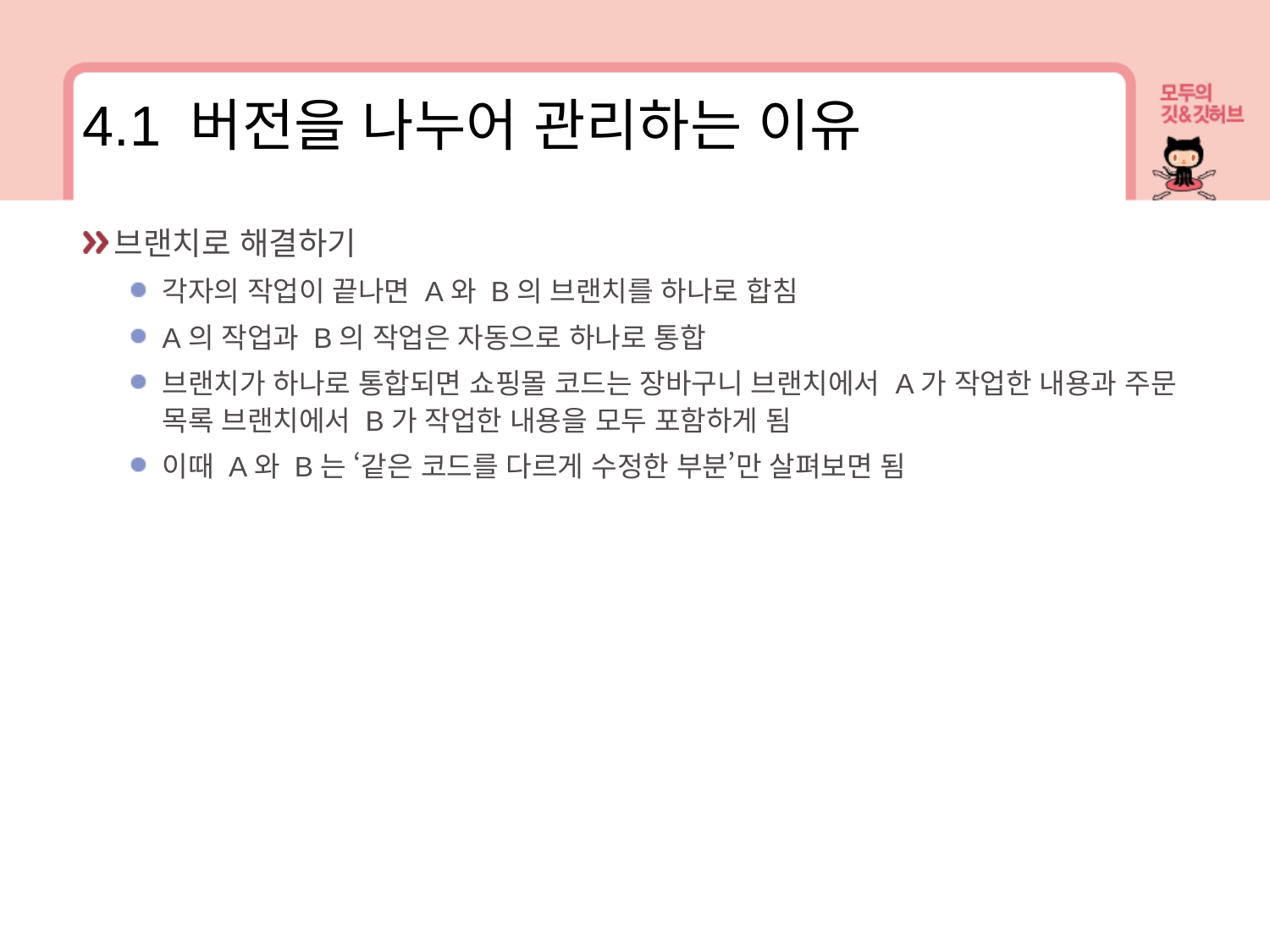

4.1 버전을 나누어 관리하는 이유
브랜치로 해결하기
각자의 작업이 끝나면 A와 B의 브랜치를 하나로 합침
A의 작업과 B의 작업은 자동으로 하나로 통합
브랜치가 하나로 통합되면 쇼핑몰 코드는 장바구니 브랜치에서 A가 작업한 내용과 주문 목록 브랜치에서 B가 작업한 내용을 모두 포함하게 됨
이때 A와 B는 ‘같은 코드를 다르게 수정한 부분’만 살펴보면 됨